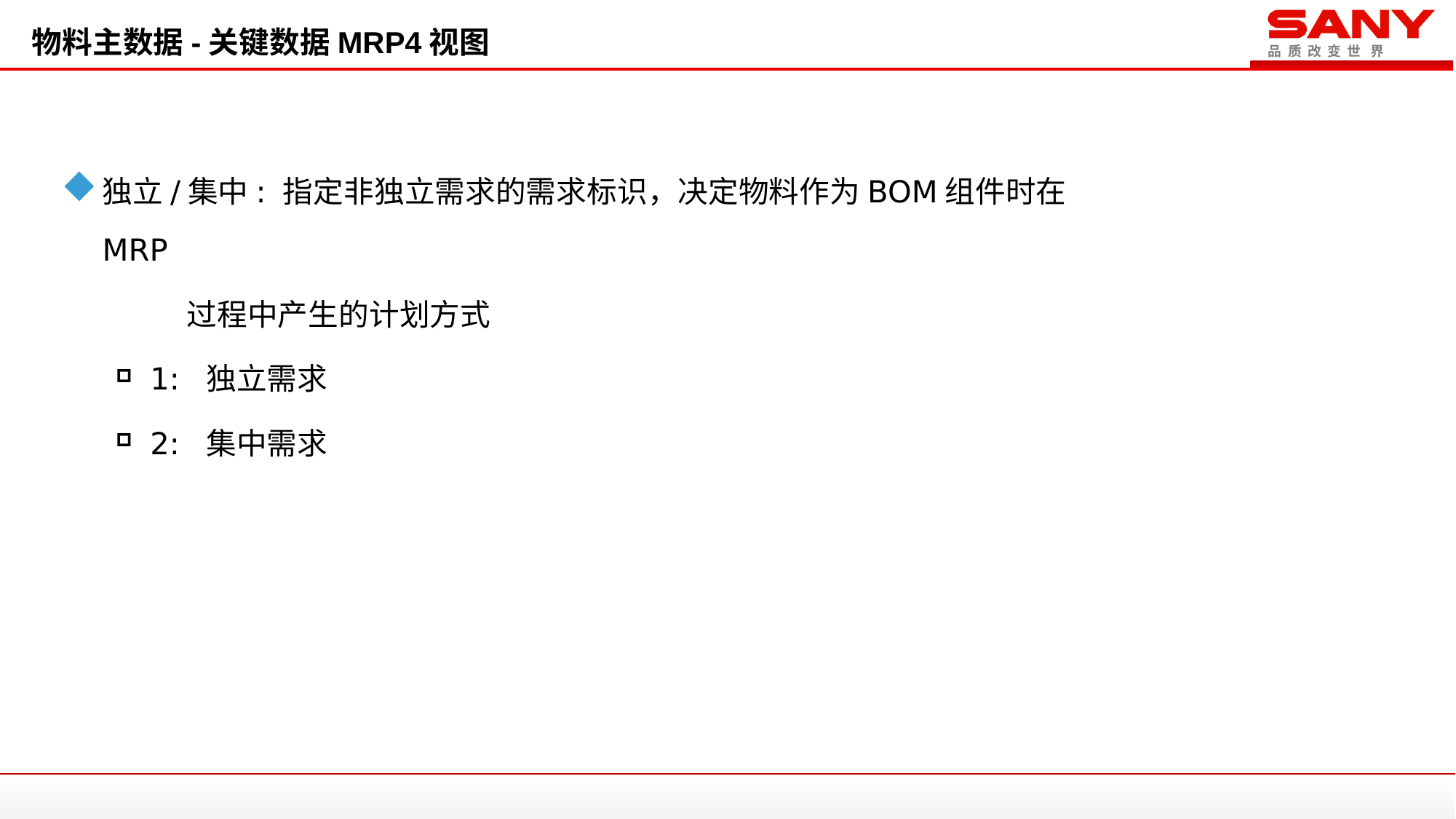

物料主数据-关键数据MRP4视图
独立/集中: 指定非独立需求的需求标识，决定物料作为BOM组件时在MRP
                   过程中产生的计划方式
1:  独立需求
2:  集中需求